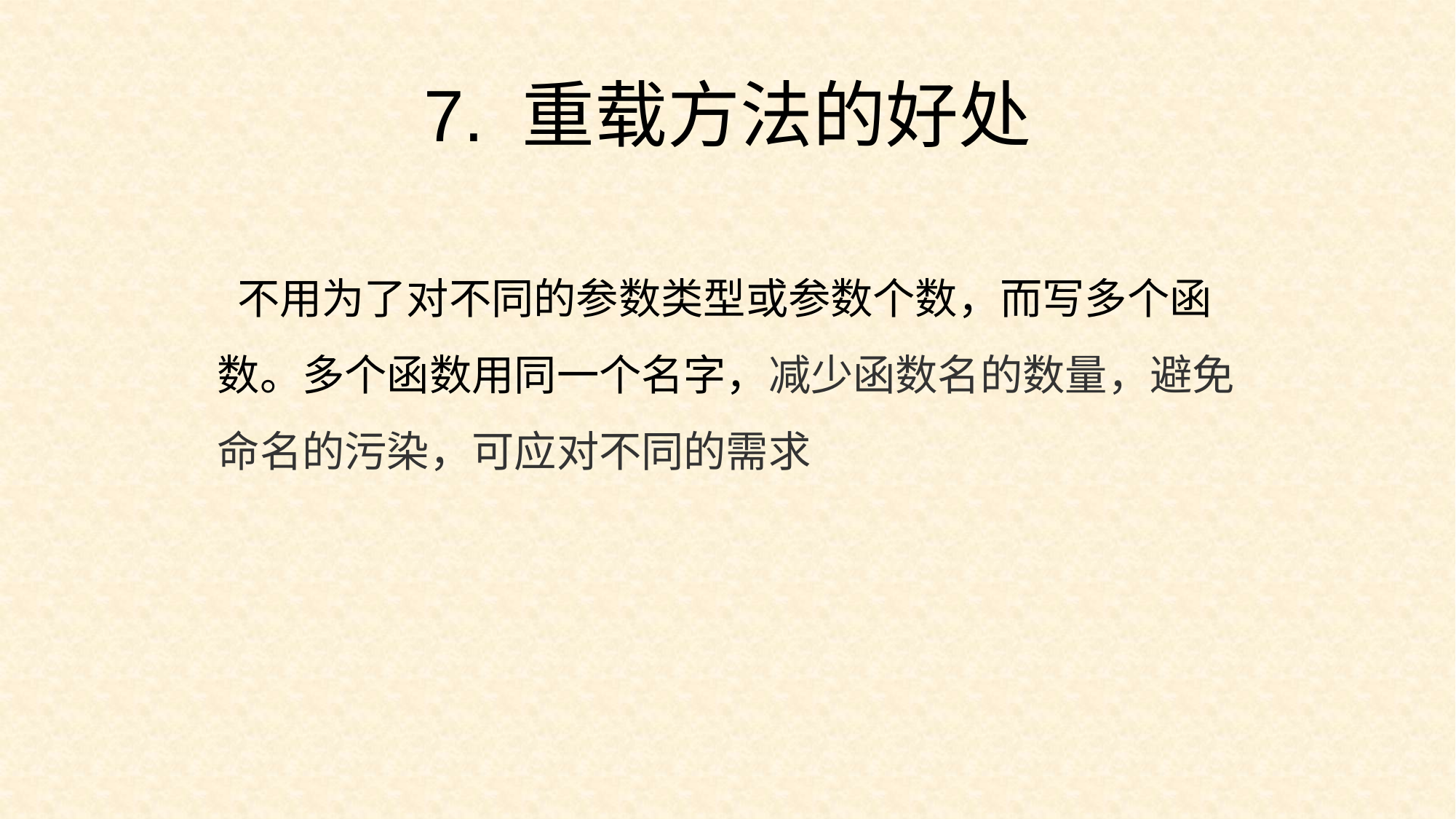

7. 重载方法的好处
 不用为了对不同的参数类型或参数个数，而写多个函数。多个函数用同一个名字，减少函数名的数量，避免命名的污染，可应对不同的需求